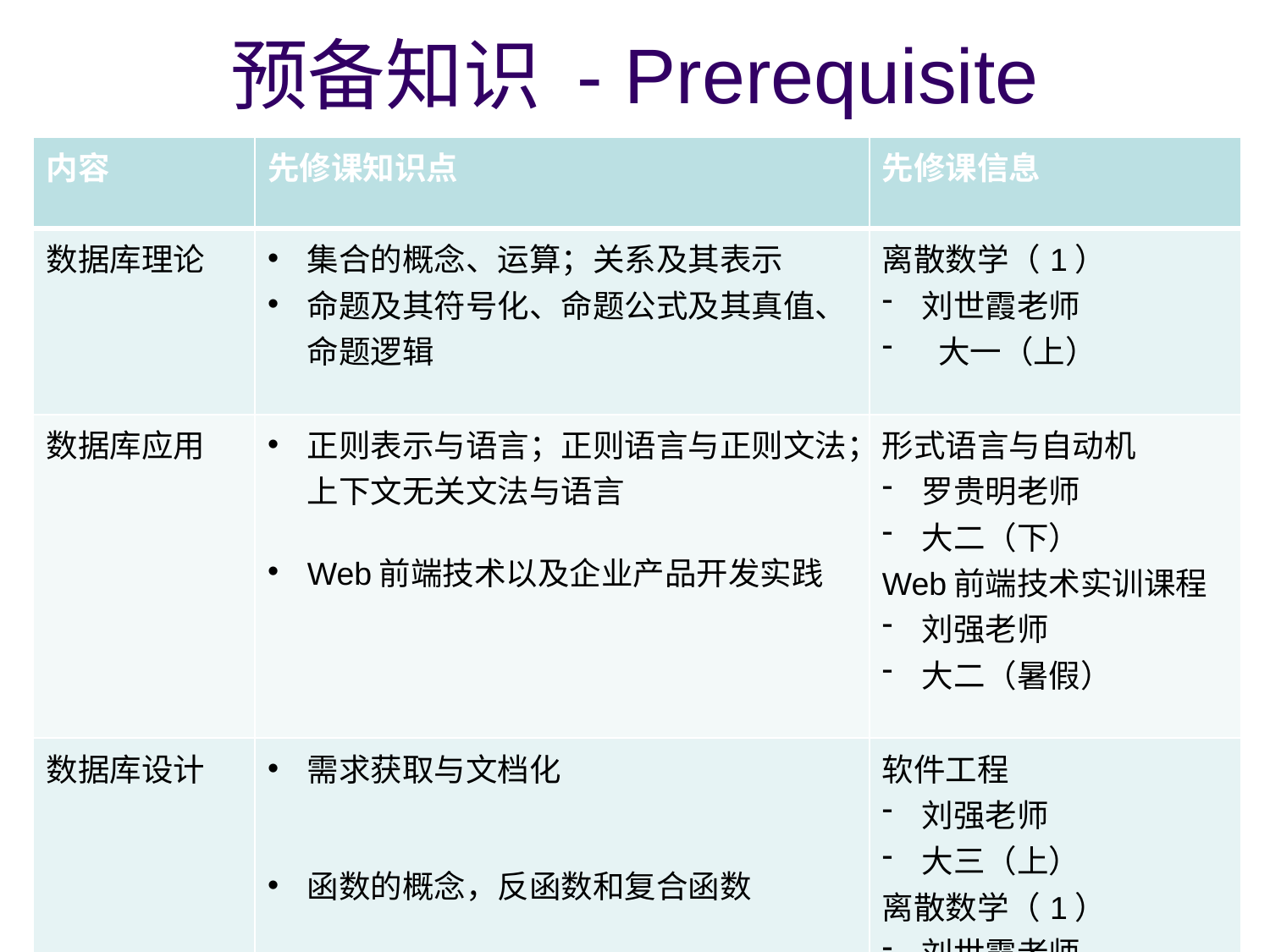

# 预备知识 - Prerequisite
| 内容 | 先修课知识点 | 先修课信息 |
| --- | --- | --- |
| 数据库理论 | 集合的概念、运算；关系及其表示 命题及其符号化、命题公式及其真值、命题逻辑 | 离散数学（1） 刘世霞老师 大一（上） |
| 数据库应用 | 正则表示与语言；正则语言与正则文法；上下文无关文法与语言 Web前端技术以及企业产品开发实践 | 形式语言与自动机 罗贵明老师 大二（下） Web前端技术实训课程 刘强老师 大二（暑假） |
| 数据库设计 | 需求获取与文档化 函数的概念，反函数和复合函数 | 软件工程 刘强老师 大三（上） 离散数学（1） 刘世霞老师 大一（上） |